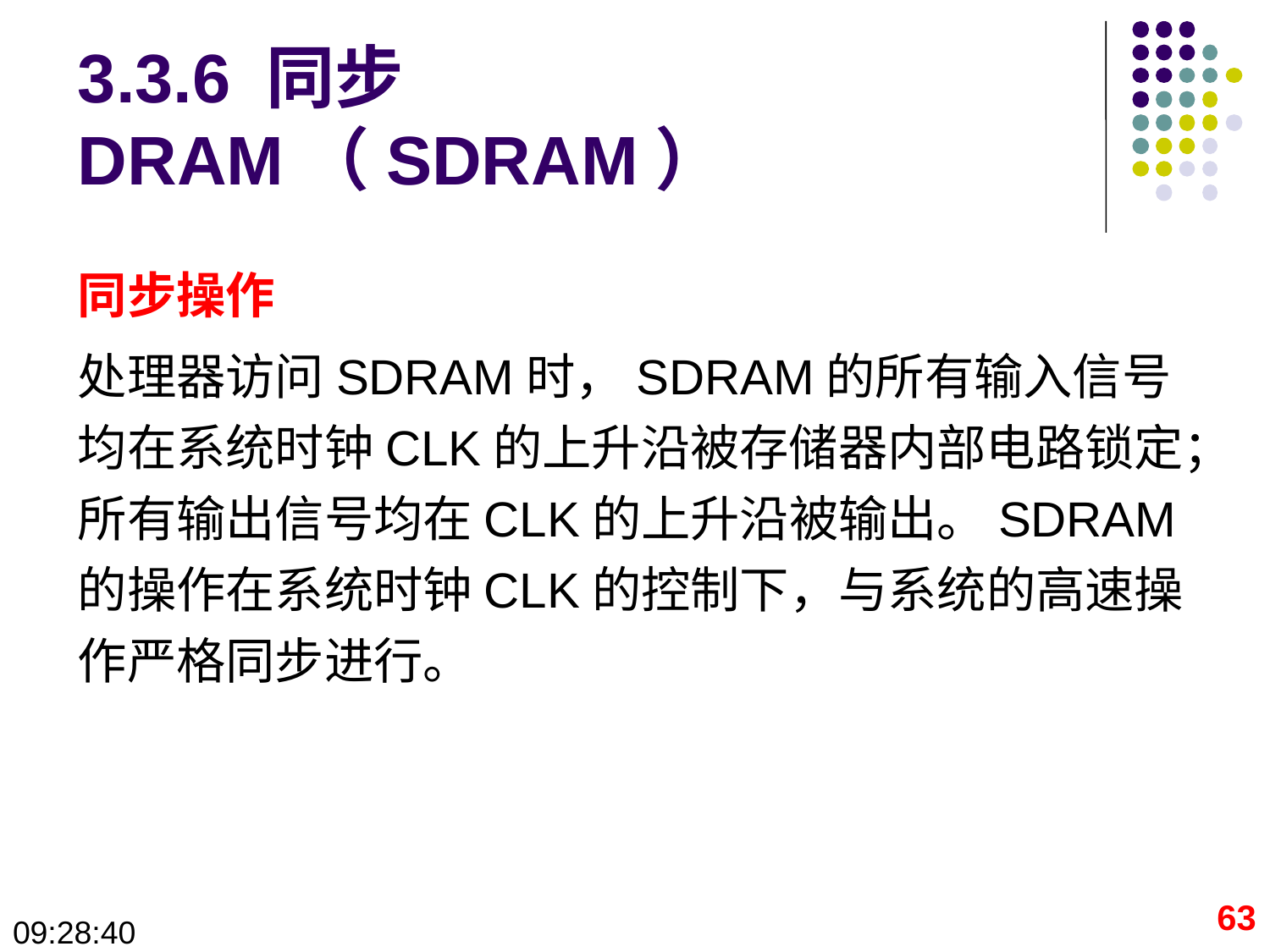

# 3.3.6 同步DRAM（SDRAM）
同步操作
处理器访问SDRAM时，SDRAM的所有输入信号均在系统时钟CLK的上升沿被存储器内部电路锁定；所有输出信号均在CLK的上升沿被输出。SDRAM的操作在系统时钟CLK的控制下，与系统的高速操作严格同步进行。
63
09:28:40